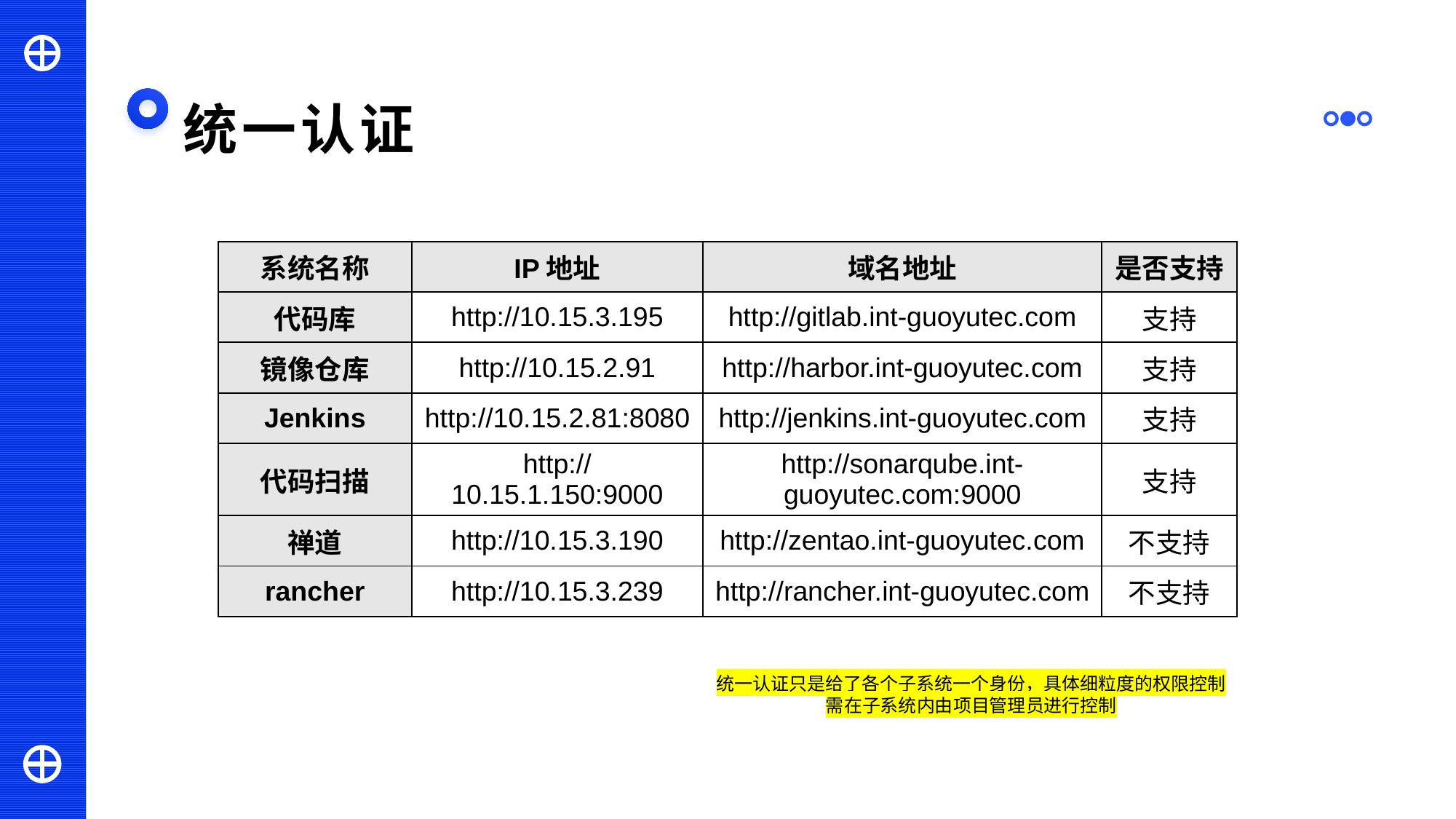

统一认证

| 系统名称 | IP地址 | 域名地址 | 是否支持 |
| --- | --- | --- | --- |
| 代码库 | http://10.15.3.195 | http://gitlab.int-guoyutec.com | 支持 |
| 镜像仓库 | http://10.15.2.91 | http://harbor.int-guoyutec.com | 支持 |
| Jenkins | http://10.15.2.81:8080 | http://jenkins.int-guoyutec.com | 支持 |
| 代码扫描 | http://10.15.1.150:9000 | http://sonarqube.int-guoyutec.com:9000 | 支持 |
| 禅道 | http://10.15.3.190 | http://zentao.int-guoyutec.com | 不支持 |
| rancher | http://10.15.3.239 | http://rancher.int-guoyutec.com | 不支持 |
统一认证只是给了各个子系统一个身份，具体细粒度的权限控制
需在子系统内由项目管理员进行控制